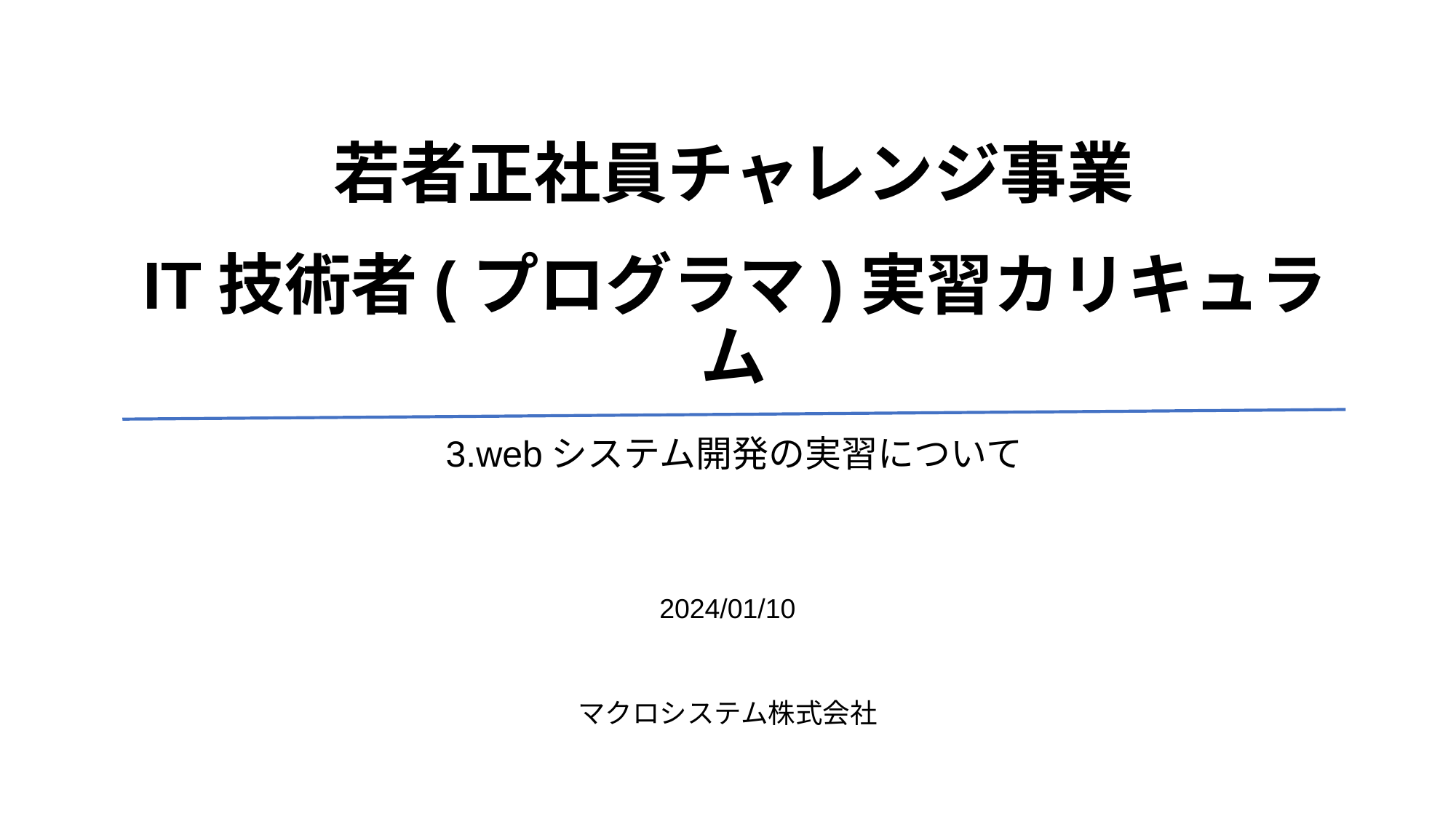

# 若者正社員チャレンジ事業 　　 IT技術者(プログラマ)実習カリキュラム
3.webシステム開発の実習について

2024/01/10